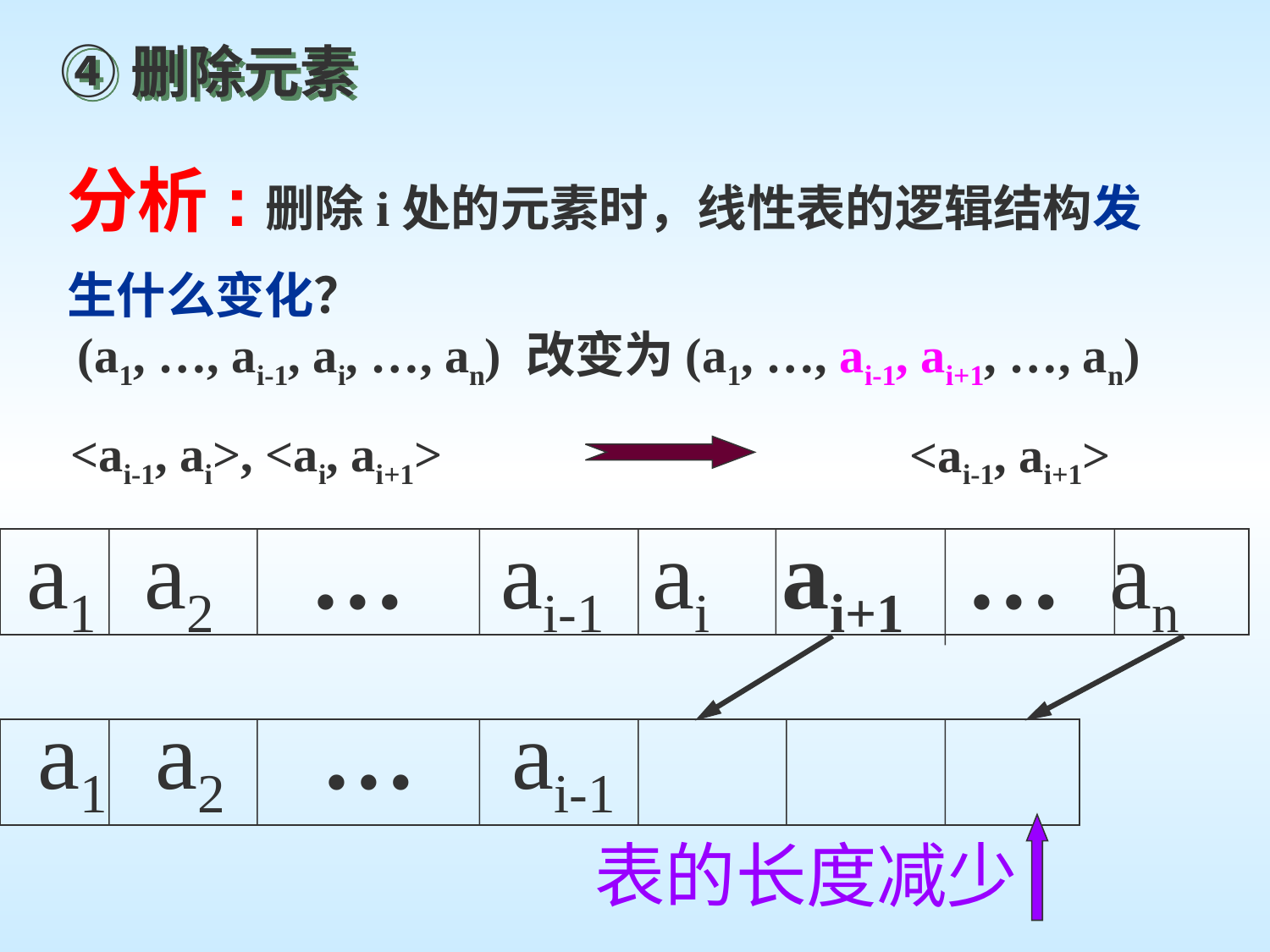

④删除元素
分析:删除i处的元素时，线性表的逻辑结构发生什么变化？
 (a1, …, ai-1, ai, …, an) 改变为(a1, …, ai-1, ai+1, …, an)
<ai-1, ai>, <ai, ai+1>
<ai-1, ai+1>

a1  a2    …    ai-1  ai   ai+1   …  an

a1  a2    …    ai-1

表的长度减少